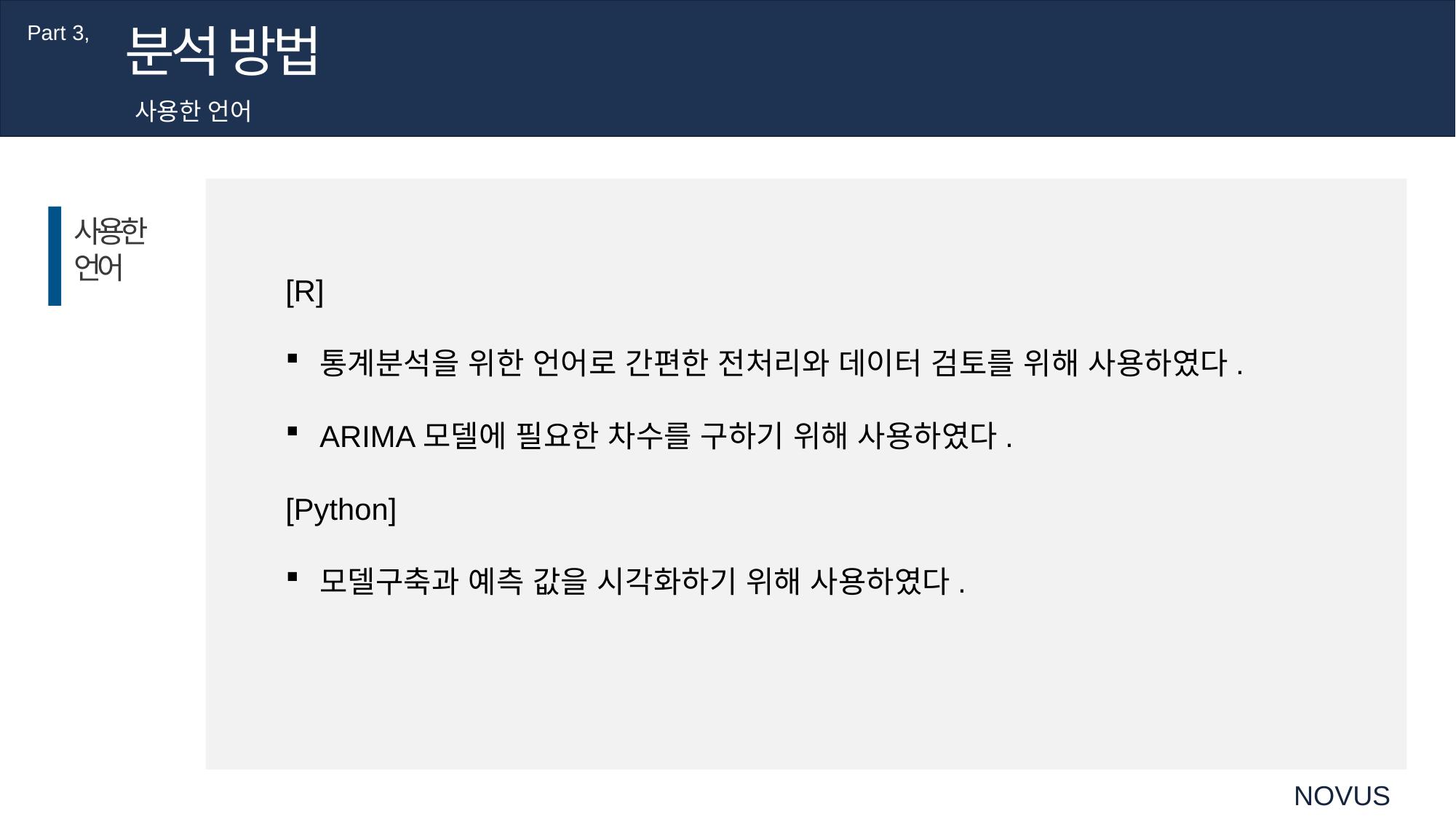

분석 방법
Part 3,
사용한 언어

사용한
언어
[R]
통계분석을 위한 언어로 간편한 전처리와 데이터 검토를 위해 사용하였다.
ARIMA모델에 필요한 차수를 구하기 위해 사용하였다.
[Python]
모델구축과 예측 값을 시각화하기 위해 사용하였다.

NOVUS